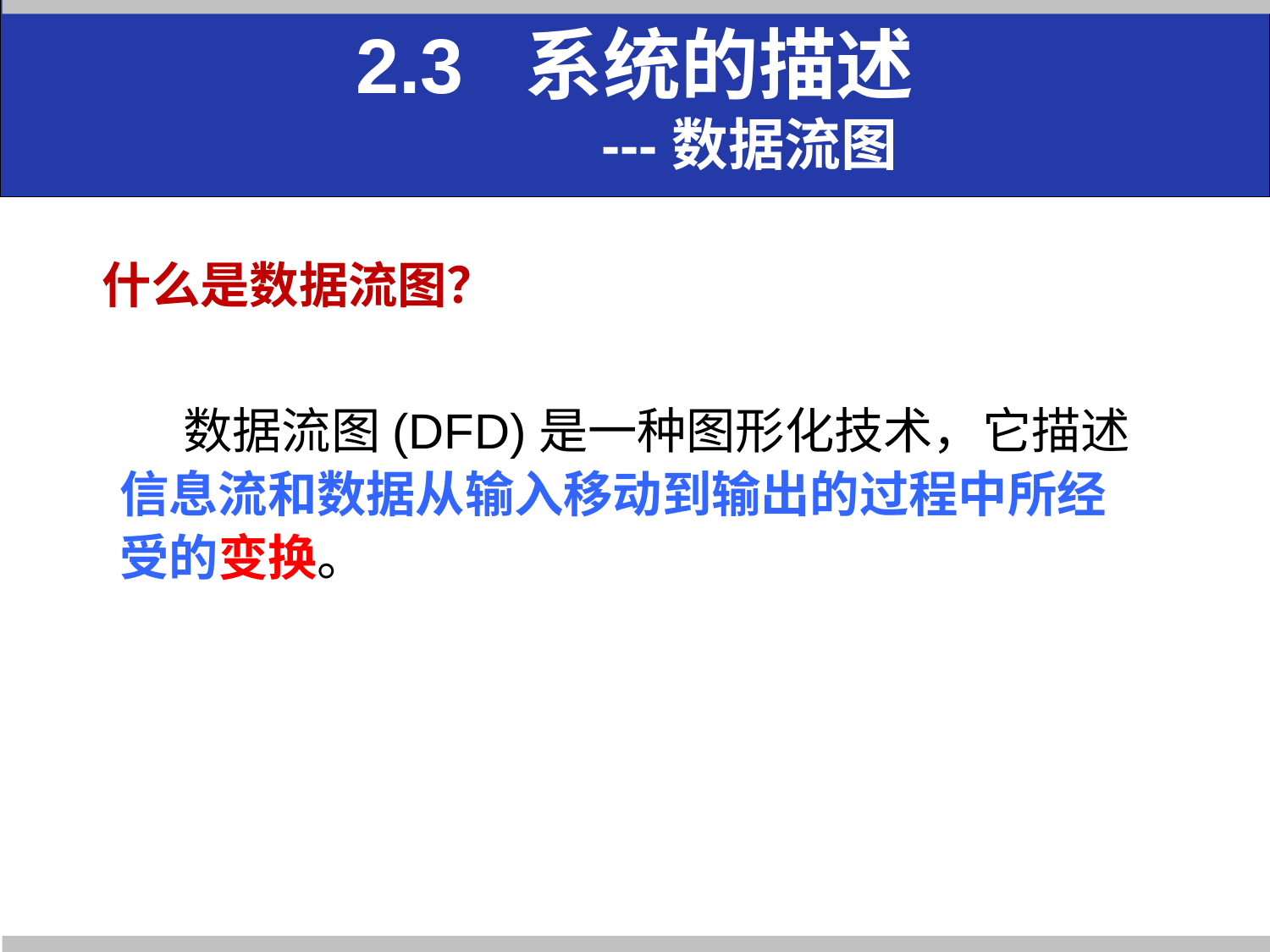

2.3  系统的描述
            ---数据流图
什么是数据流图？
数据流图(DFD)是一种图形化技术，它描述信息流和数据从输入移动到输出的过程中所经受的变换。